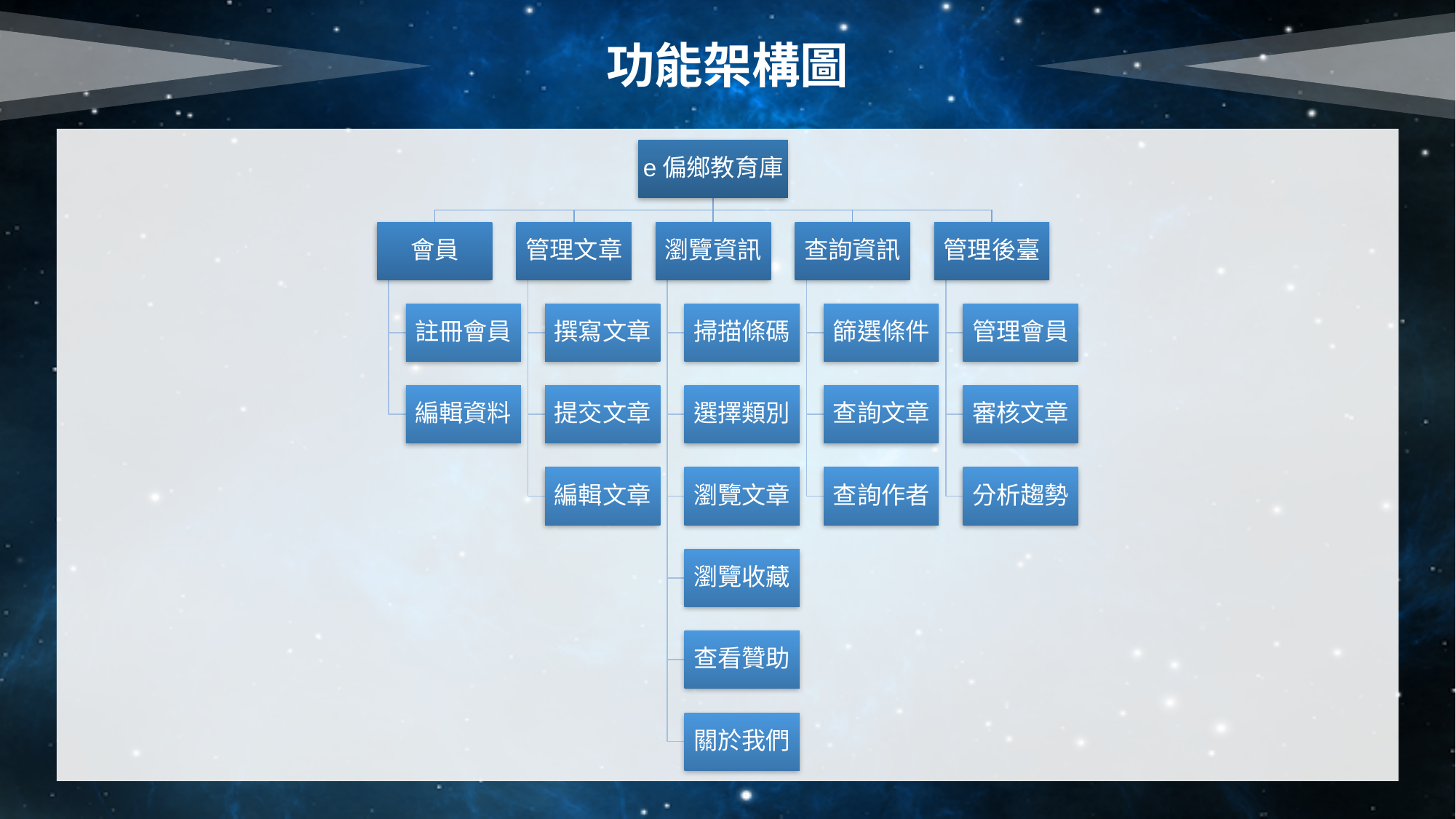

功能架構圖

e偏鄉教育庫
會員
註冊會員
編輯資料
管理文章
撰寫文章
提交文章
編輯文章
瀏覽資訊
掃描條碼
選擇類別
瀏覽文章
瀏覽收藏
查看贊助
關於我們
查詢資訊
篩選條件
查詢文章
查詢作者
管理後臺
管理會員
審核文章
分析趨勢